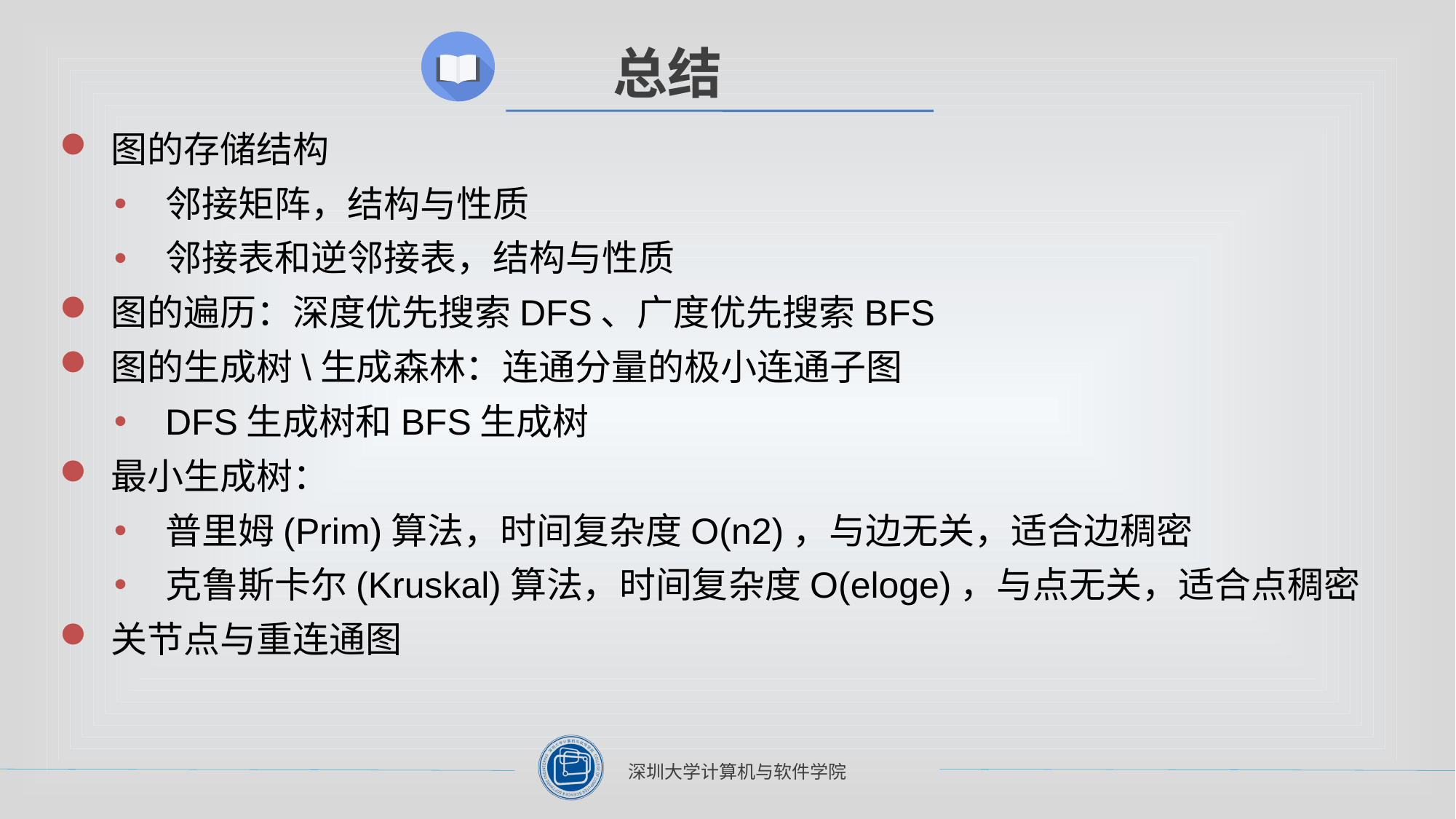

图的存储结构
邻接矩阵，结构与性质
邻接表和逆邻接表，结构与性质
图的遍历：深度优先搜索DFS、广度优先搜索BFS
图的生成树\生成森林：连通分量的极小连通子图
DFS生成树和BFS生成树
最小生成树：
普里姆(Prim)算法，时间复杂度O(n2)，与边无关，适合边稠密
克鲁斯卡尔(Kruskal)算法，时间复杂度O(eloge)，与点无关，适合点稠密
关节点与重连通图

144